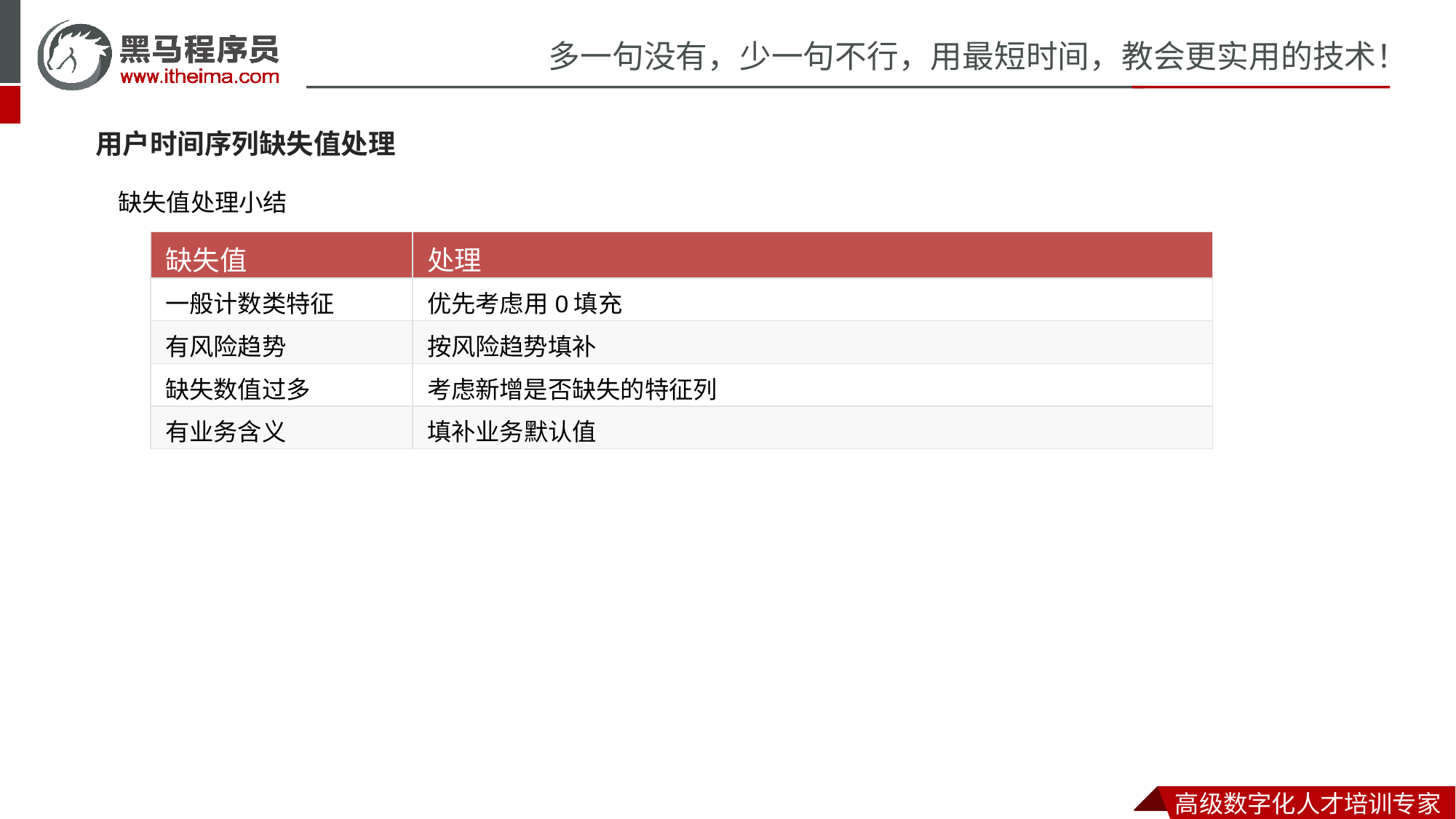

用户时间序列缺失值处理
缺失值处理小结

| 缺失值 | 处理 |
| --- | --- |
| 一般计数类特征 | 优先考虑用0填充 |
| 有风险趋势 | 按风险趋势填补 |
| 缺失数值过多 | 考虑新增是否缺失的特征列 |
| 有业务含义 | 填补业务默认值 |